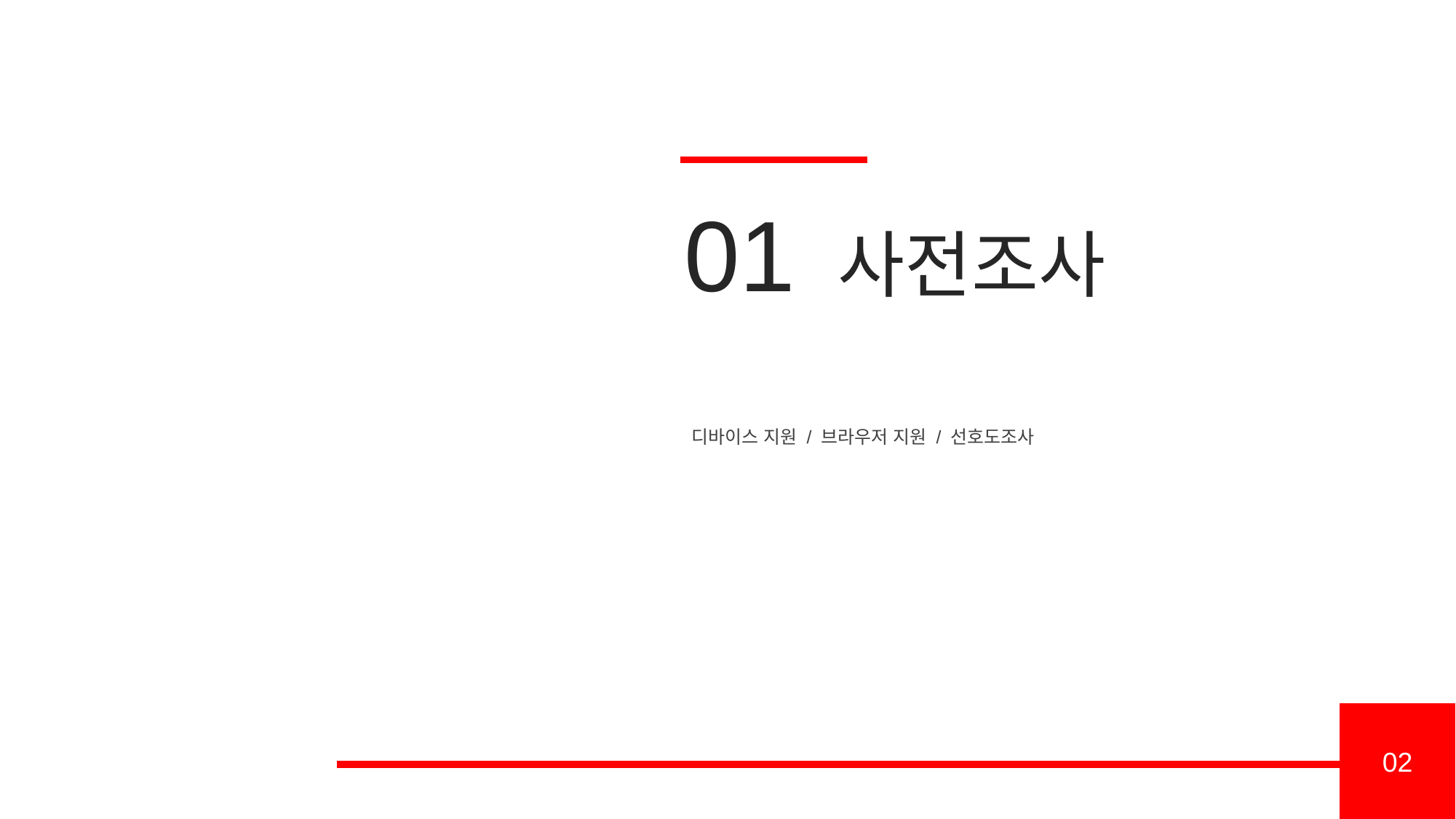

01 사전조사
디바이스 지원 / 브라우저 지원 / 선호도조사
02